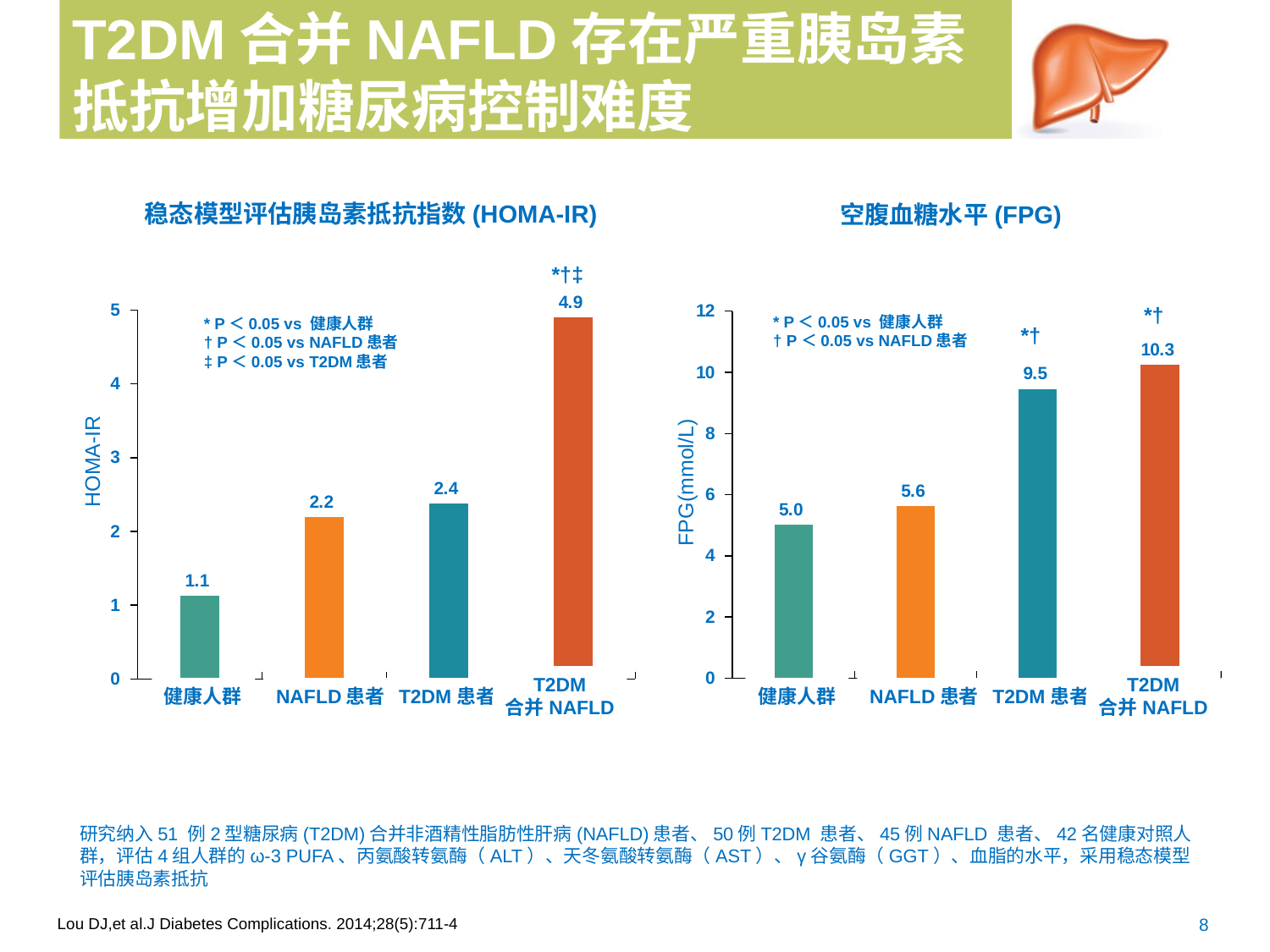

# T2DM合并NAFLD存在严重胰岛素抵抗增加糖尿病控制难度
稳态模型评估胰岛素抵抗指数(HOMA-IR)
空腹血糖水平(FPG)
*†‡

### Chart

| Category | 列1 |
|---|---|
| 健康人群 | 1.13 |
| NAFLD患者 | 2.2 |
| T2DM患者 | 2.38 |
| T2DM合并NAFLD | 4.9 |

### Chart

| Category | 列1 |
|---|---|
| 健康人群 | 5.02 |
| NAFLD患者 | 5.63 |
| T2DM患者 | 9.46 |
| T2DM合并NAFLD | 10.25 |
*†
* P＜0.05 vs 健康人群
† P＜0.05 vs NAFLD患者
* P＜0.05 vs 健康人群
† P＜0.05 vs NAFLD患者
‡ P＜0.05 vs T2DM患者
*†
HOMA-IR
FPG(mmol/L)
T2DM
合并NAFLD
T2DM
合并NAFLD
健康人群
NAFLD患者
T2DM患者
健康人群
NAFLD患者
T2DM患者
研究纳入51 例2型糖尿病(T2DM)合并非酒精性脂肪性肝病(NAFLD)患者、50例T2DM 患者、45例NAFLD 患者、42名健康对照人群，评估4组人群的ω-3 PUFA、丙氨酸转氨酶（ALT）、天冬氨酸转氨酶（AST）、γ谷氨酶（GGT）、血脂的水平，采用稳态模型评估胰岛素抵抗
Lou DJ,et al.J Diabetes Complications. 2014;28(5):711-4
8